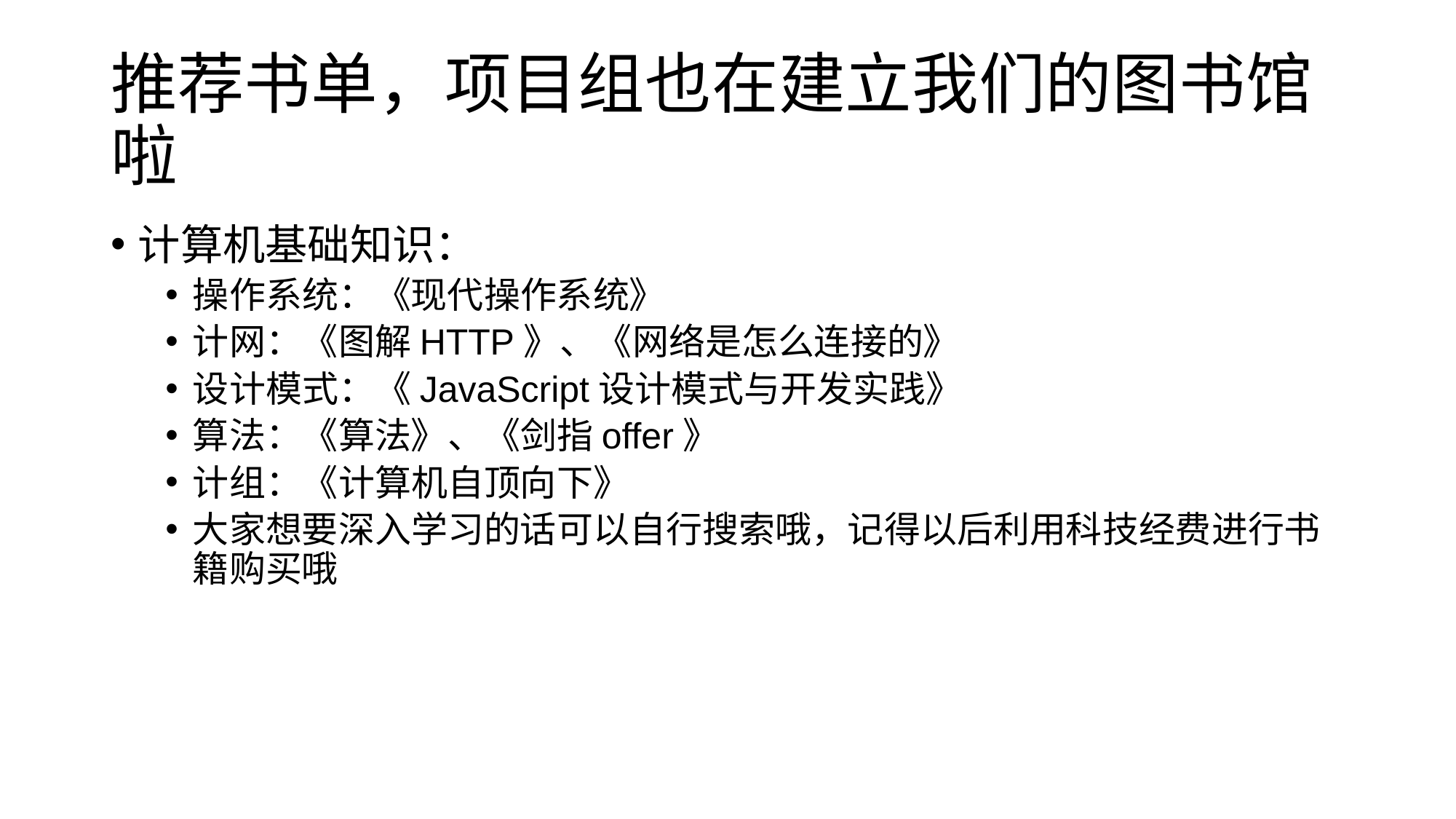

# 推荐书单，项目组也在建立我们的图书馆啦
计算机基础知识：
操作系统：《现代操作系统》
计网：《图解HTTP》、《网络是怎么连接的》
设计模式：《JavaScript设计模式与开发实践》
算法：《算法》、《剑指offer》
计组：《计算机自顶向下》
大家想要深入学习的话可以自行搜索哦，记得以后利用科技经费进行书籍购买哦